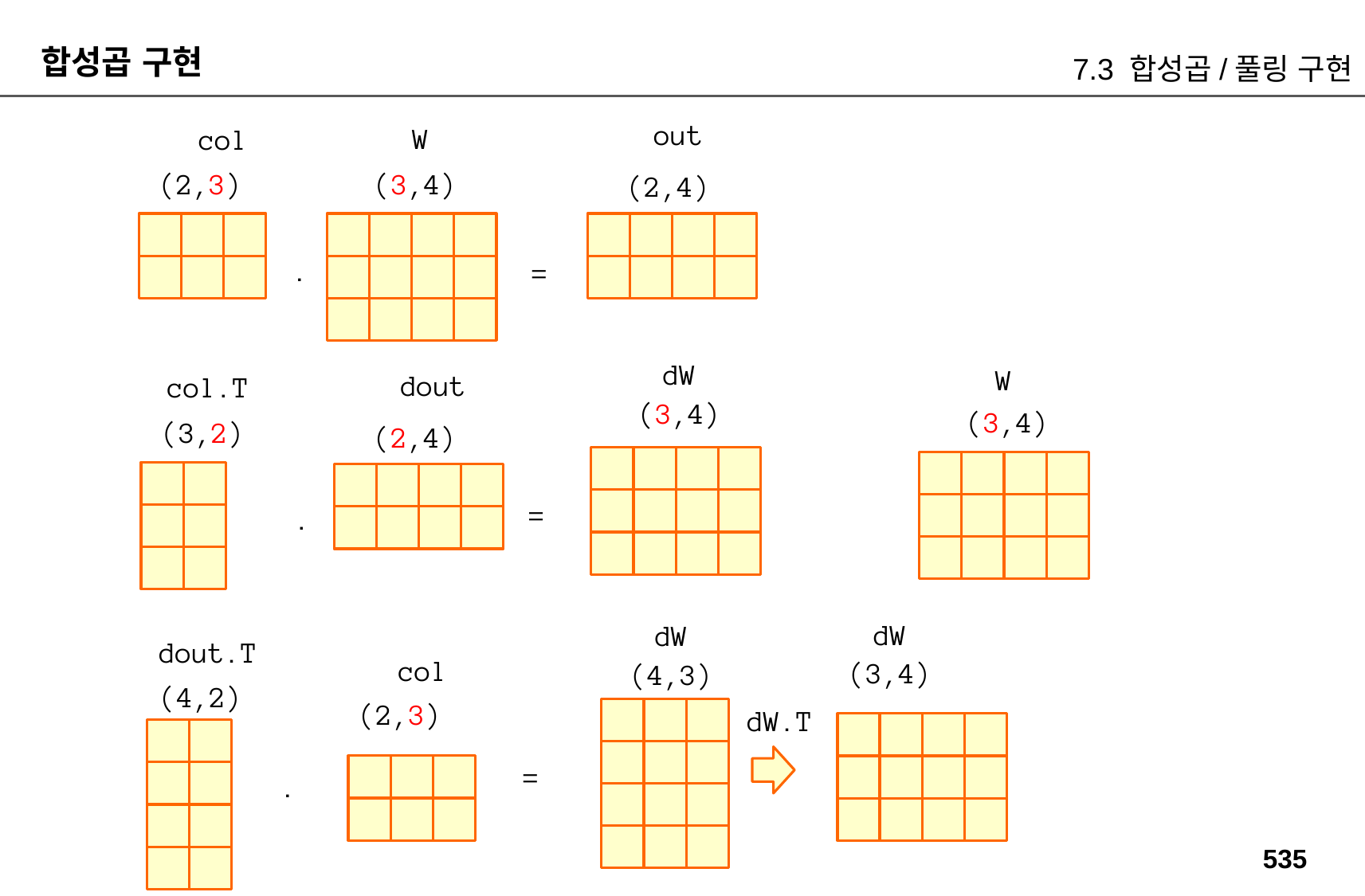

합성곱 구현
7.3 합성곱/풀링 구현
out
W
col
(2,3)
(3,4)
(2,4)

.
=

dW
W
dout
col.T
(3,4)
(3,4)
(3,2)
(2,4)

=

.

dW
dW
dout.T
col
(3,4)
(4,3)
(4,2)
(2,3)
dW.T

=

.